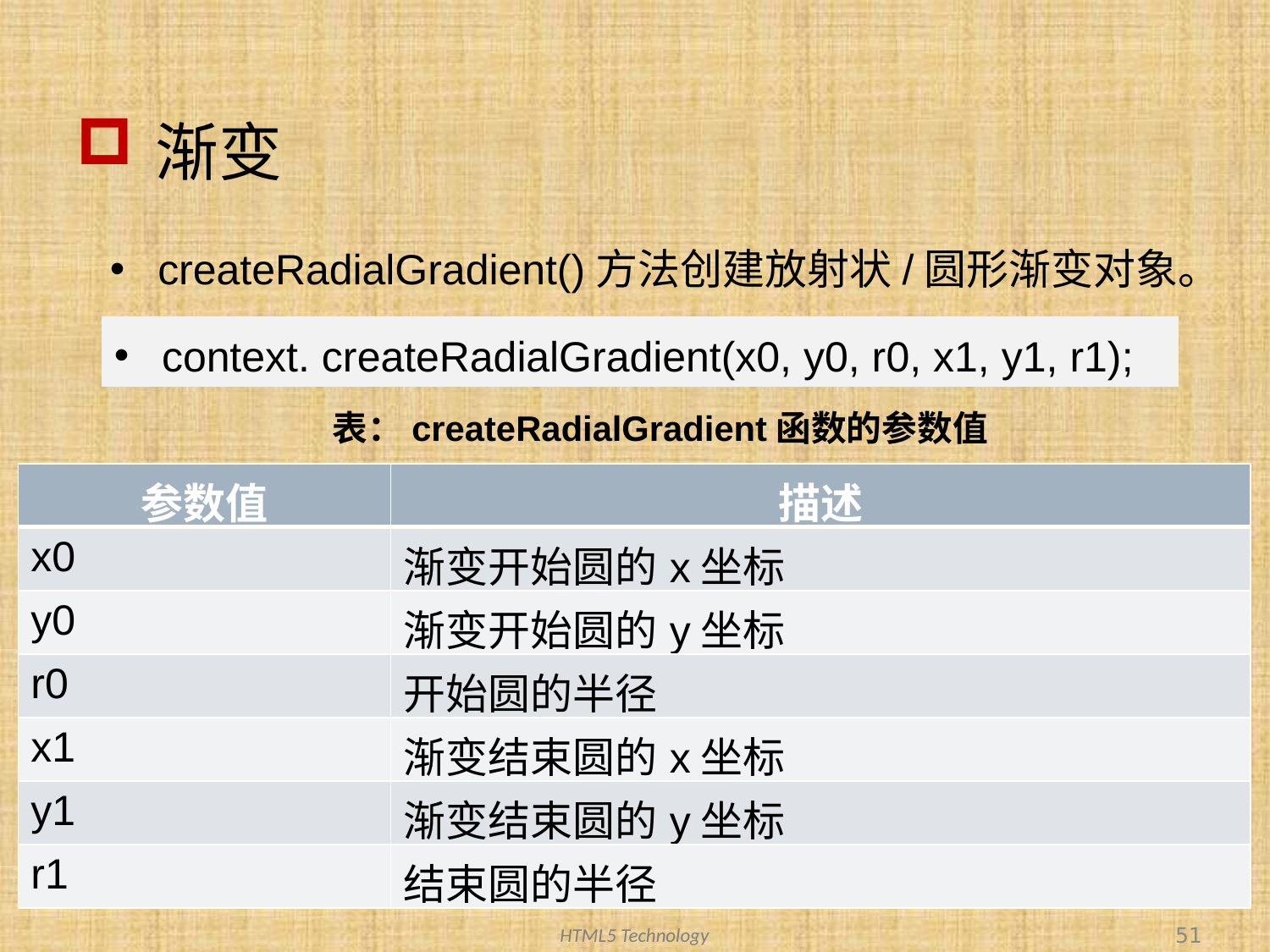

# 渐变
createRadialGradient()方法创建放射状/圆形渐变对象。
context. createRadialGradient(x0, y0, r0, x1, y1, r1);
表：createRadialGradient函数的参数值
| 参数值 | 描述 |
| --- | --- |
| x0 | 渐变开始圆的x坐标 |
| y0 | 渐变开始圆的y坐标 |
| r0 | 开始圆的半径 |
| x1 | 渐变结束圆的x坐标 |
| y1 | 渐变结束圆的y坐标 |
| r1 | 结束圆的半径 |
51
HTML5 Technology